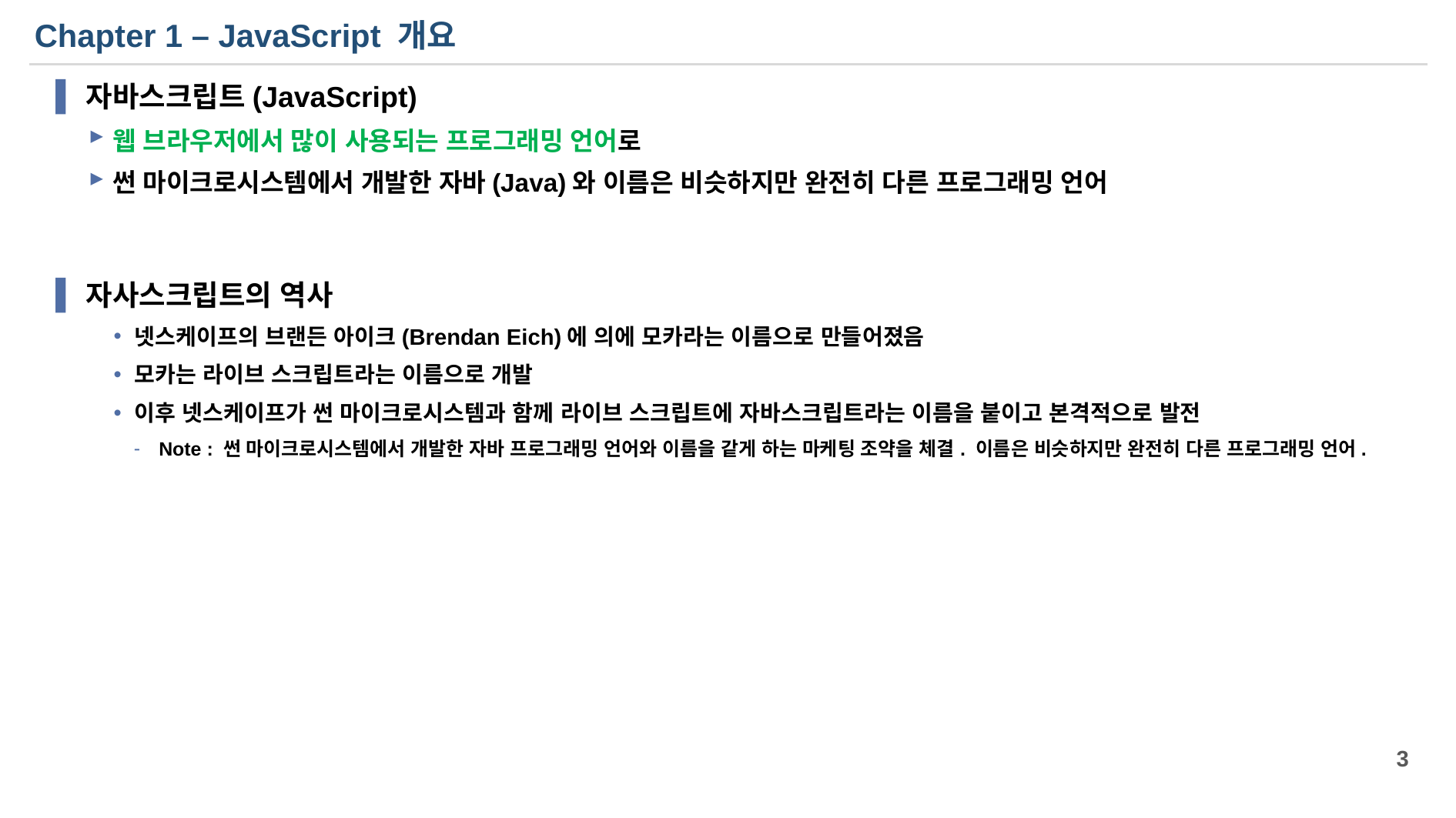

# Chapter 1 – JavaScript 개요
자바스크립트(JavaScript)
웹 브라우저에서 많이 사용되는 프로그래밍 언어로
썬 마이크로시스템에서 개발한 자바(Java)와 이름은 비슷하지만 완전히 다른 프로그래밍 언어

자사스크립트의 역사
넷스케이프의 브랜든 아이크(Brendan Eich)에 의에 모카라는 이름으로 만들어졌음
모카는 라이브 스크립트라는 이름으로 개발
이후 넷스케이프가 썬 마이크로시스템과 함께 라이브 스크립트에 자바스크립트라는 이름을 붙이고 본격적으로 발전
Note : 썬 마이크로시스템에서 개발한 자바 프로그래밍 언어와 이름을 같게 하는 마케팅 조약을 체결. 이름은 비슷하지만 완전히 다른 프로그래밍 언어.

3